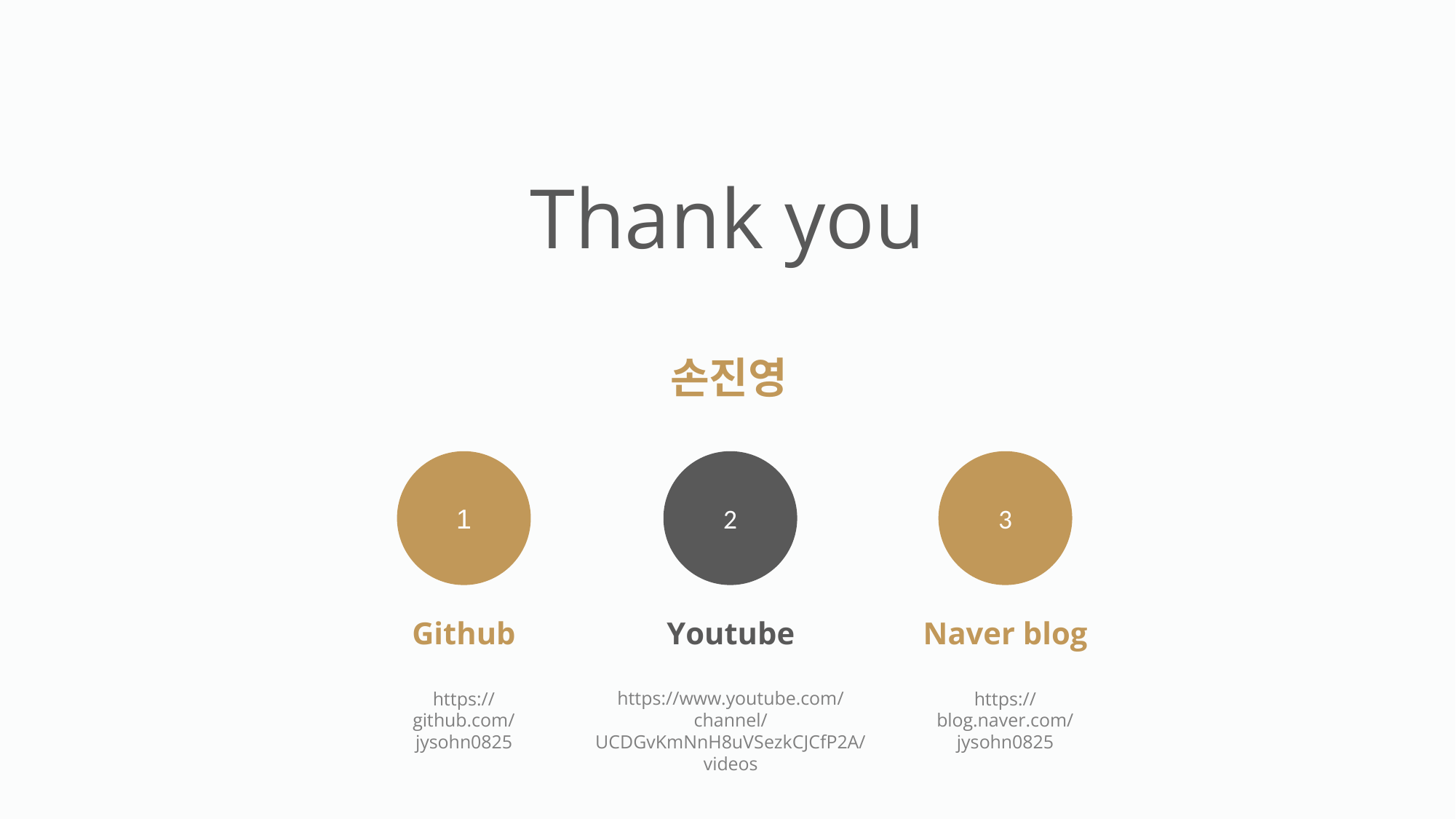

Thank you
손진영
1
2
3
Naver blog

https://blog.naver.com/jysohn0825
Github

https://github.com/jysohn0825
Youtube

https://www.youtube.com/channel/UCDGvKmNnH8uVSezkCJCfP2A/videos